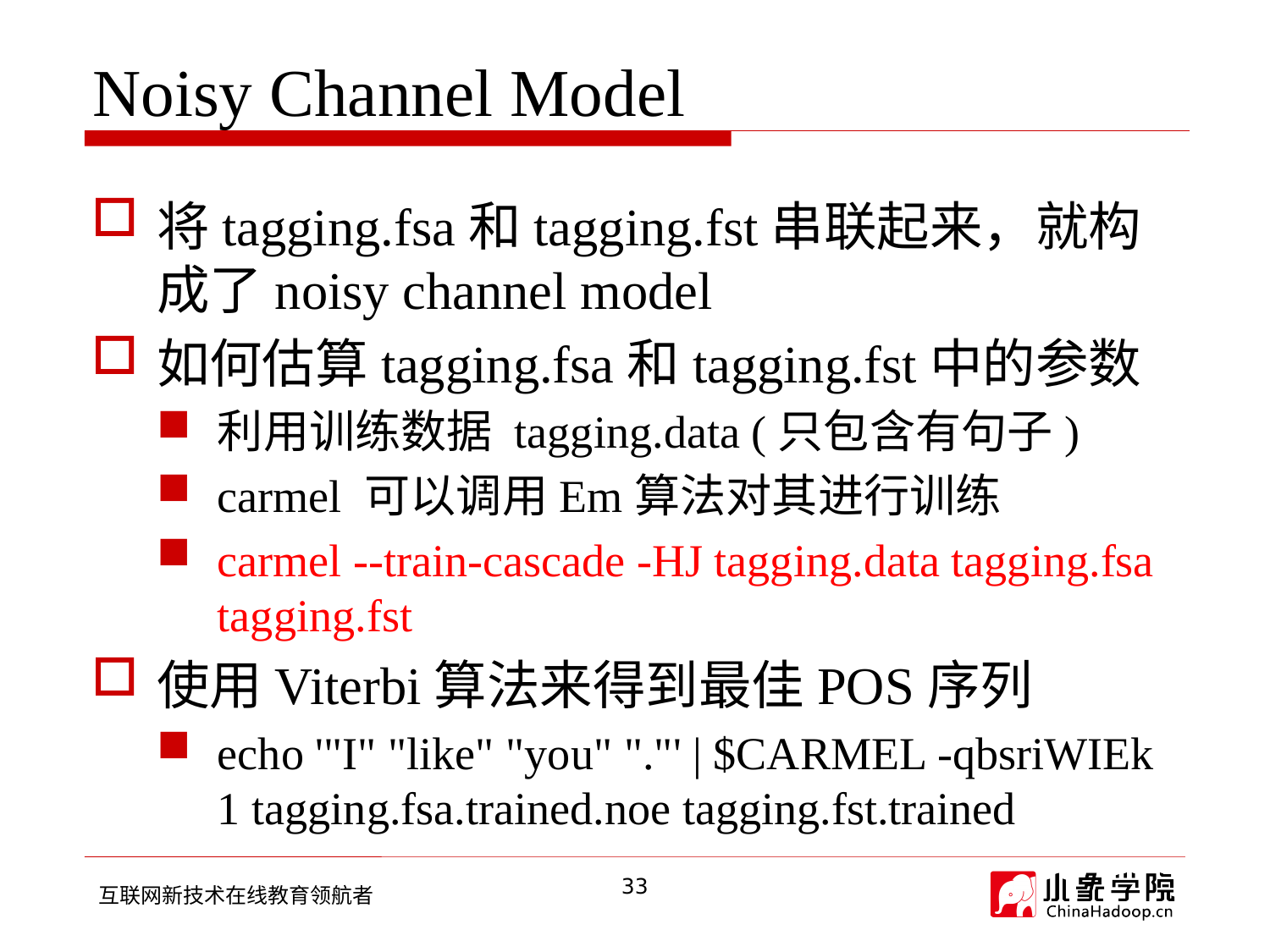

# Noisy Channel Model
将tagging.fsa和tagging.fst串联起来，就构成了noisy channel model
如何估算tagging.fsa和tagging.fst中的参数
利用训练数据 tagging.data (只包含有句子)
carmel 可以调用Em算法对其进行训练
carmel --train-cascade -HJ tagging.data tagging.fsa tagging.fst
使用Viterbi算法来得到最佳POS序列
echo '"I" "like" "you" "."' | $CARMEL -qbsriWIEk 1 tagging.fsa.trained.noe tagging.fst.trained
33